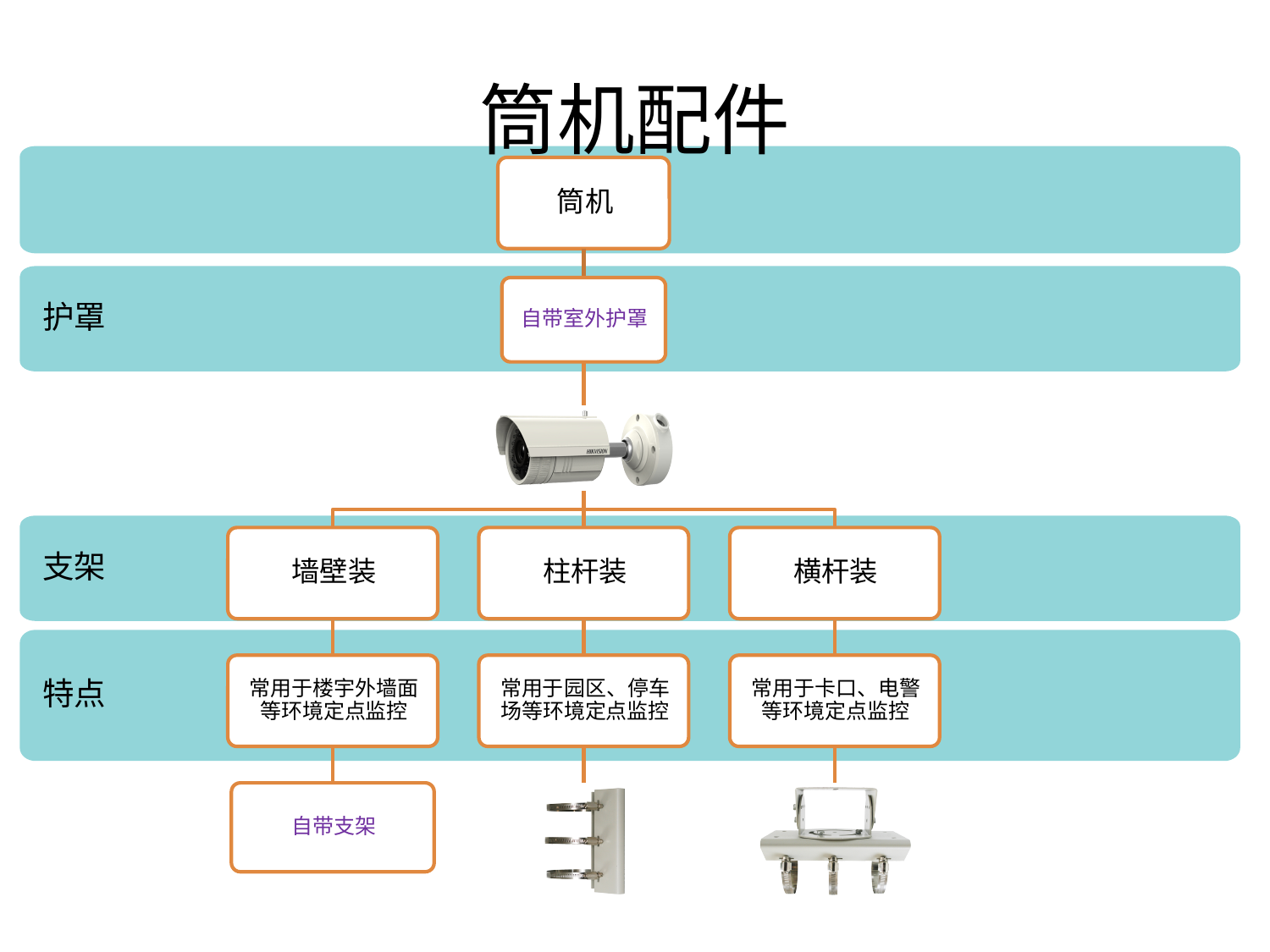

# 筒机配件

筒机
自带室外护罩

墙壁装
常用于楼宇外墙面等环境定点监控
自带支架
柱杆装
常用于园区、停车场等环境定点监控

横杆装
常用于卡口、电警等环境定点监控

护罩
支架
特点